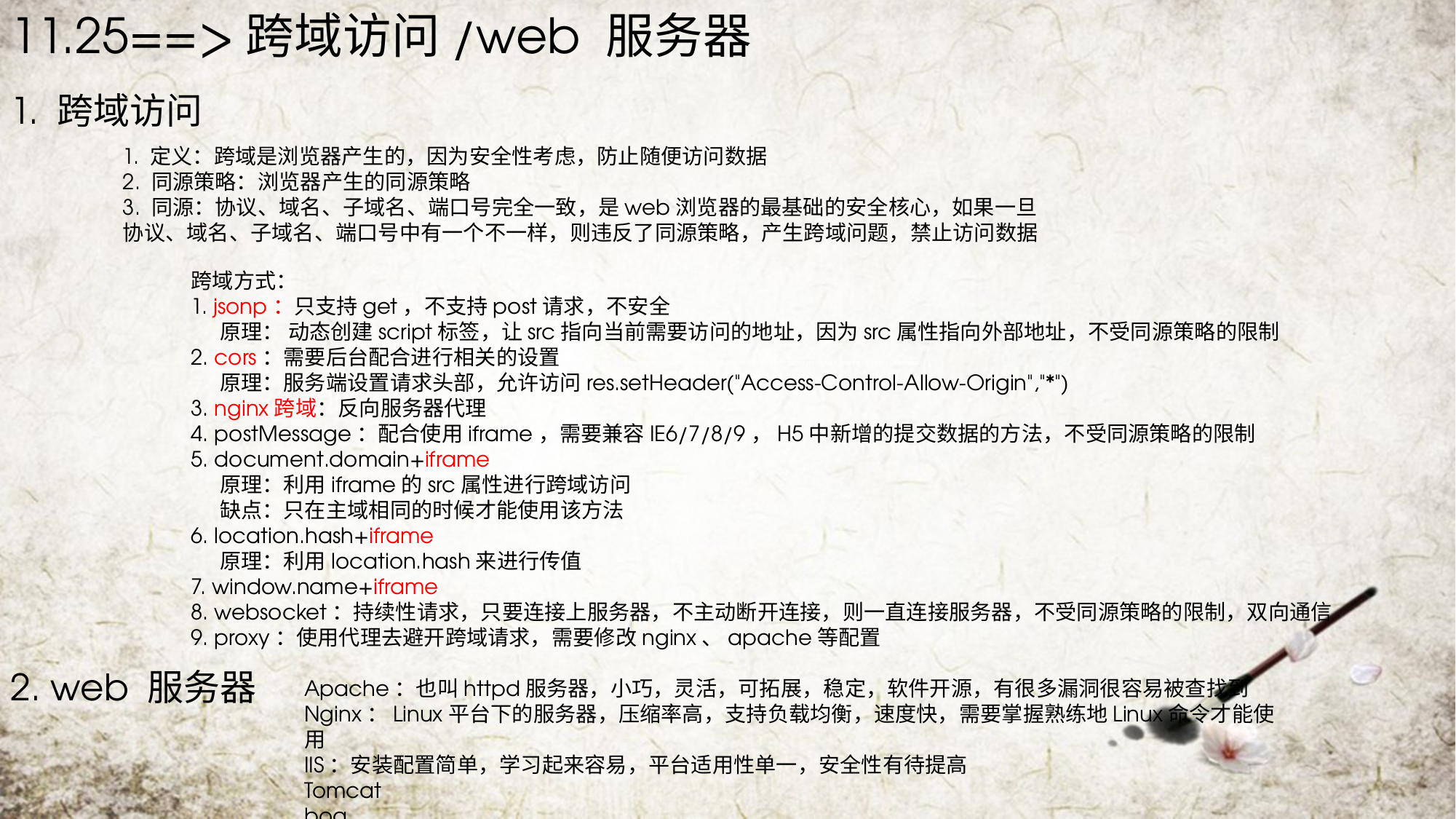

11.25==>跨域访问/web 服务器
1. 跨域访问
1. 定义：跨域是浏览器产生的，因为安全性考虑，防止随便访问数据
2. 同源策略：浏览器产生的同源策略
3. 同源：协议、域名、子域名、端口号完全一致，是web浏览器的最基础的安全核心，如果一旦协议、域名、子域名、端口号中有一个不一样，则违反了同源策略，产生跨域问题，禁止访问数据
跨域方式：
1. jsonp：只支持get，不支持post请求，不安全
     原理： 动态创建script标签，让src指向当前需要访问的地址，因为src属性指向外部地址，不受同源策略的限制
2. cors：需要后台配合进行相关的设置
     原理：服务端设置请求头部，允许访问res.setHeader("Access-Control-Allow-Origin","*")
3. nginx跨域：反向服务器代理
4. postMessage：配合使用iframe，需要兼容IE6/7/8/9，H5中新增的提交数据的方法，不受同源策略的限制
5. document.domain+iframe
     原理：利用iframe的src属性进行跨域访问
     缺点：只在主域相同的时候才能使用该方法
6. location.hash+iframe
     原理：利用location.hash来进行传值
7. window.name+iframe
8. websocket：持续性请求，只要连接上服务器，不主动断开连接，则一直连接服务器，不受同源策略的限制，双向通信
9. proxy：使用代理去避开跨域请求，需要修改nginx、apache等配置
2. web 服务器
Apache：也叫httpd服务器，小巧，灵活，可拓展，稳定，软件开源，有很多漏洞很容易被查找到
Nginx：Linux平台下的服务器，压缩率高，支持负载均衡，速度快，需要掌握熟练地Linux命令才能使用
IIS：安装配置简单，学习起来容易，平台适用性单一，安全性有待提高
Tomcat
boa